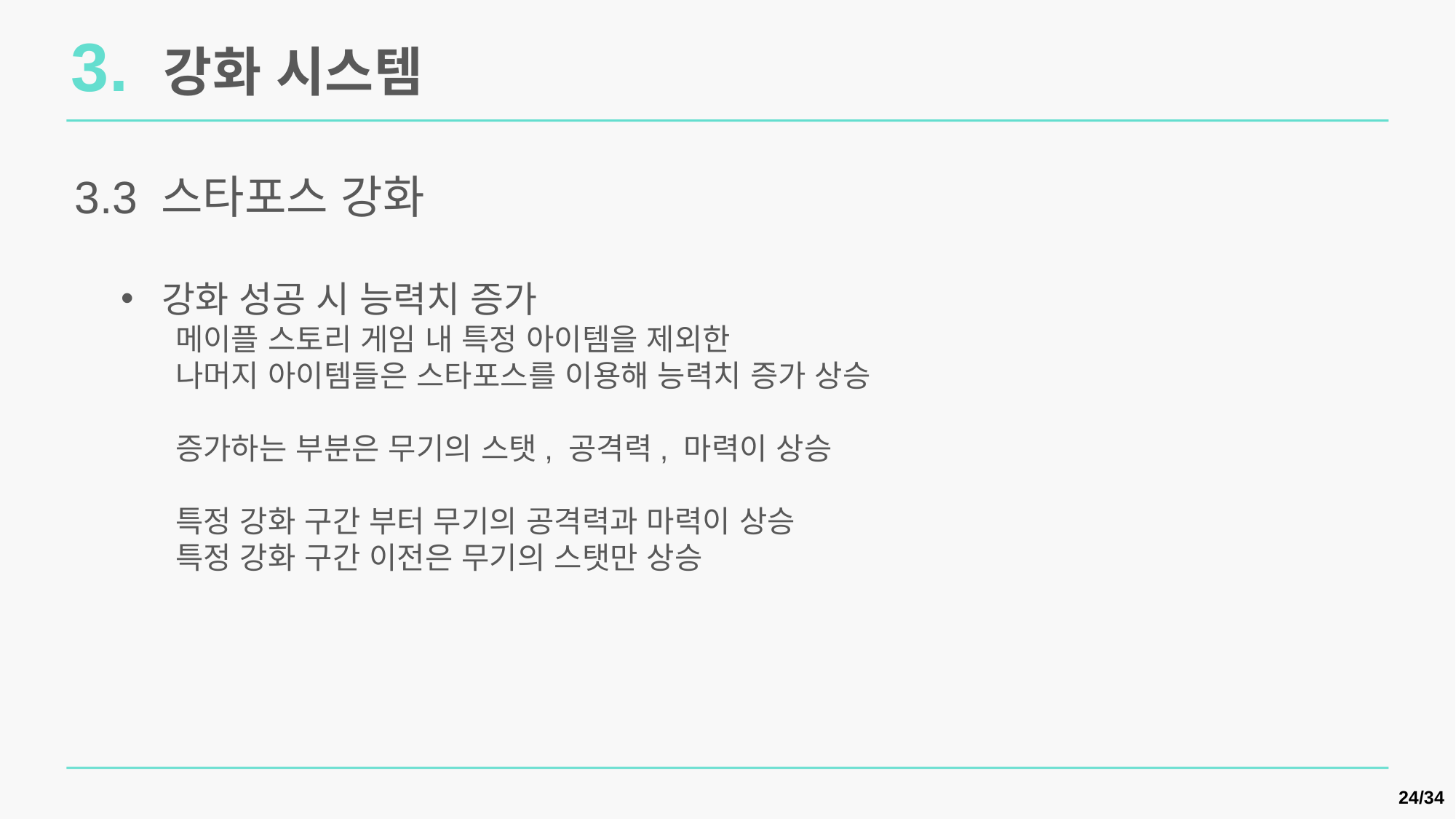

3. 강화 시스템

3.3 스타포스 강화
강화 성공 시 능력치 증가
메이플 스토리 게임 내 특정 아이템을 제외한
나머지 아이템들은 스타포스를 이용해 능력치 증가 상승

증가하는 부분은 무기의 스탯, 공격력, 마력이 상승

특정 강화 구간 부터 무기의 공격력과 마력이 상승
특정 강화 구간 이전은 무기의 스탯만 상승

24/34